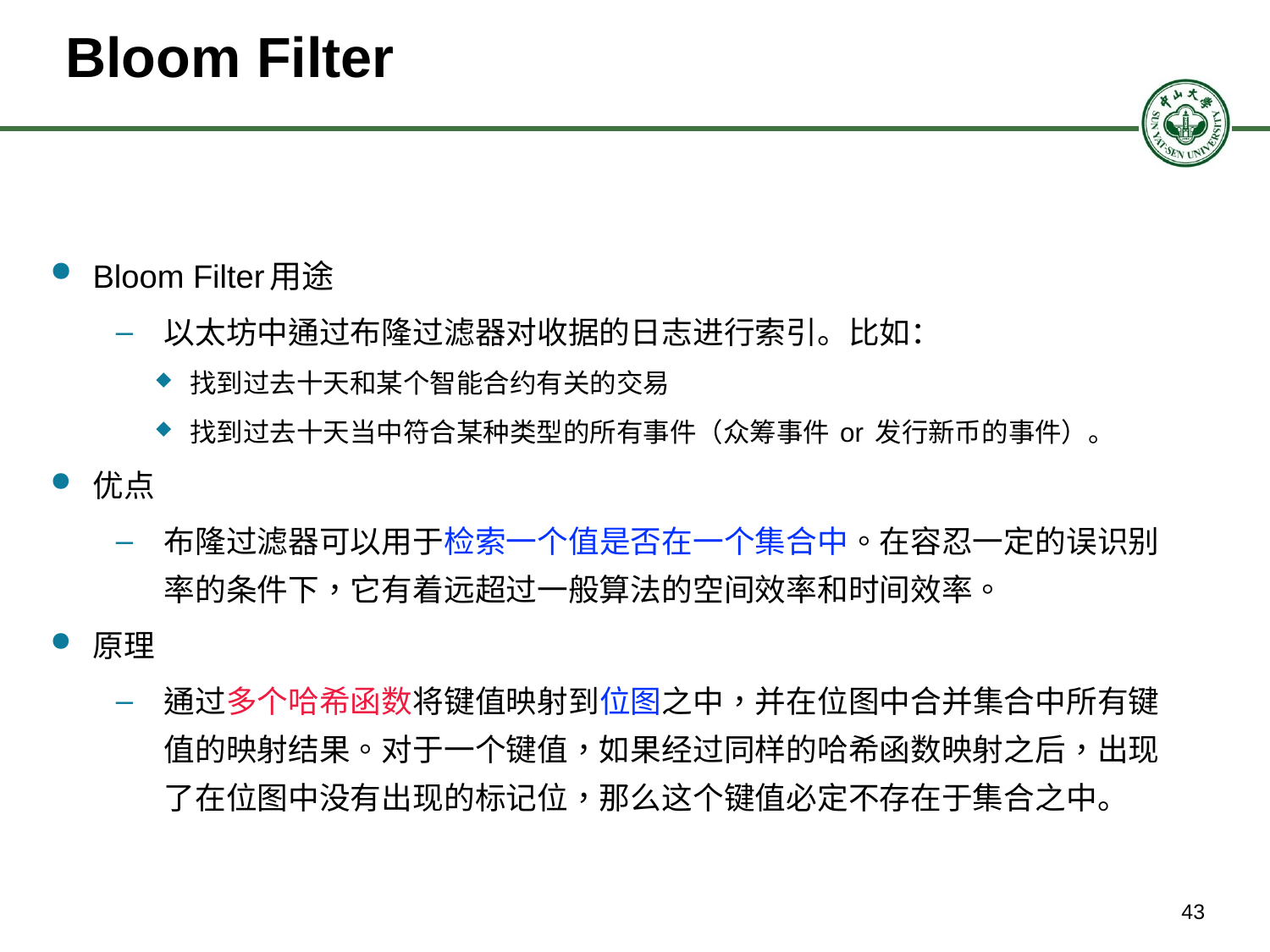

# Bloom Filter
Bloom Filter用途
以太坊中通过布隆过滤器对收据的日志进行索引。比如：
 找到过去十天和某个智能合约有关的交易
 找到过去十天当中符合某种类型的所有事件（众筹事件 or 发行新币的事件）。
优点
布隆过滤器可以用于检索一个值是否在一个集合中。在容忍一定的误识别率的条件下，它有着远超过一般算法的空间效率和时间效率。
原理
通过多个哈希函数将键值映射到位图之中，并在位图中合并集合中所有键值的映射结果。对于一个键值，如果经过同样的哈希函数映射之后，出现了在位图中没有出现的标记位，那么这个键值必定不存在于集合之中。